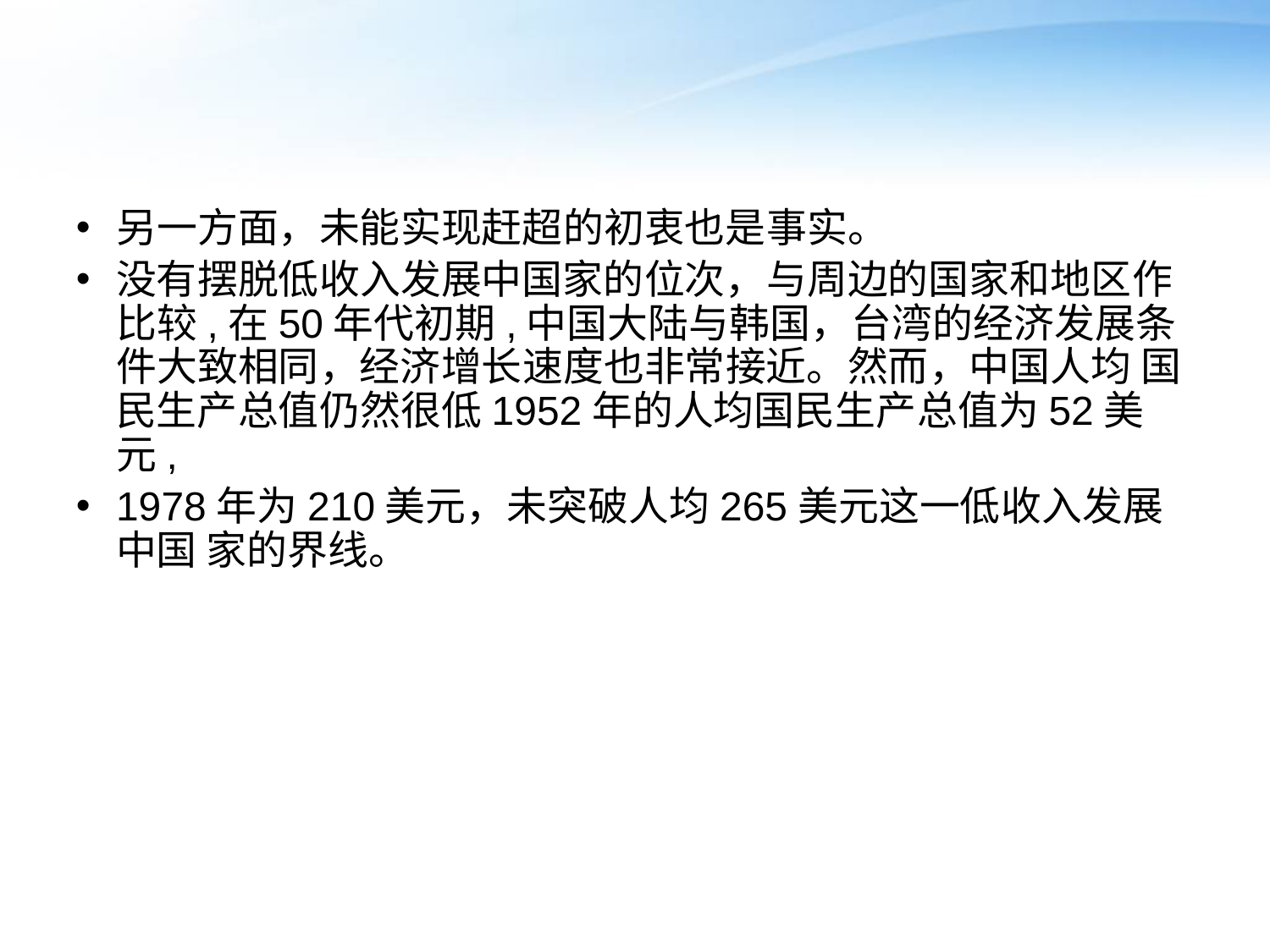

#
另一方面，未能实现赶超的初衷也是事实。
没有摆脱低收入发展中国家的位次，与周边的国家和地区作比较,在50年代初期,中国大陆与韩国，台湾的经济发展条件大致相同，经济增长速度也非常接近。然而，中国人均 国民生产总值仍然很低1952年的人均国民生产总值为52美元,
1978年为210美元，未突破人均265美元这一低收入发展中国 家的界线。